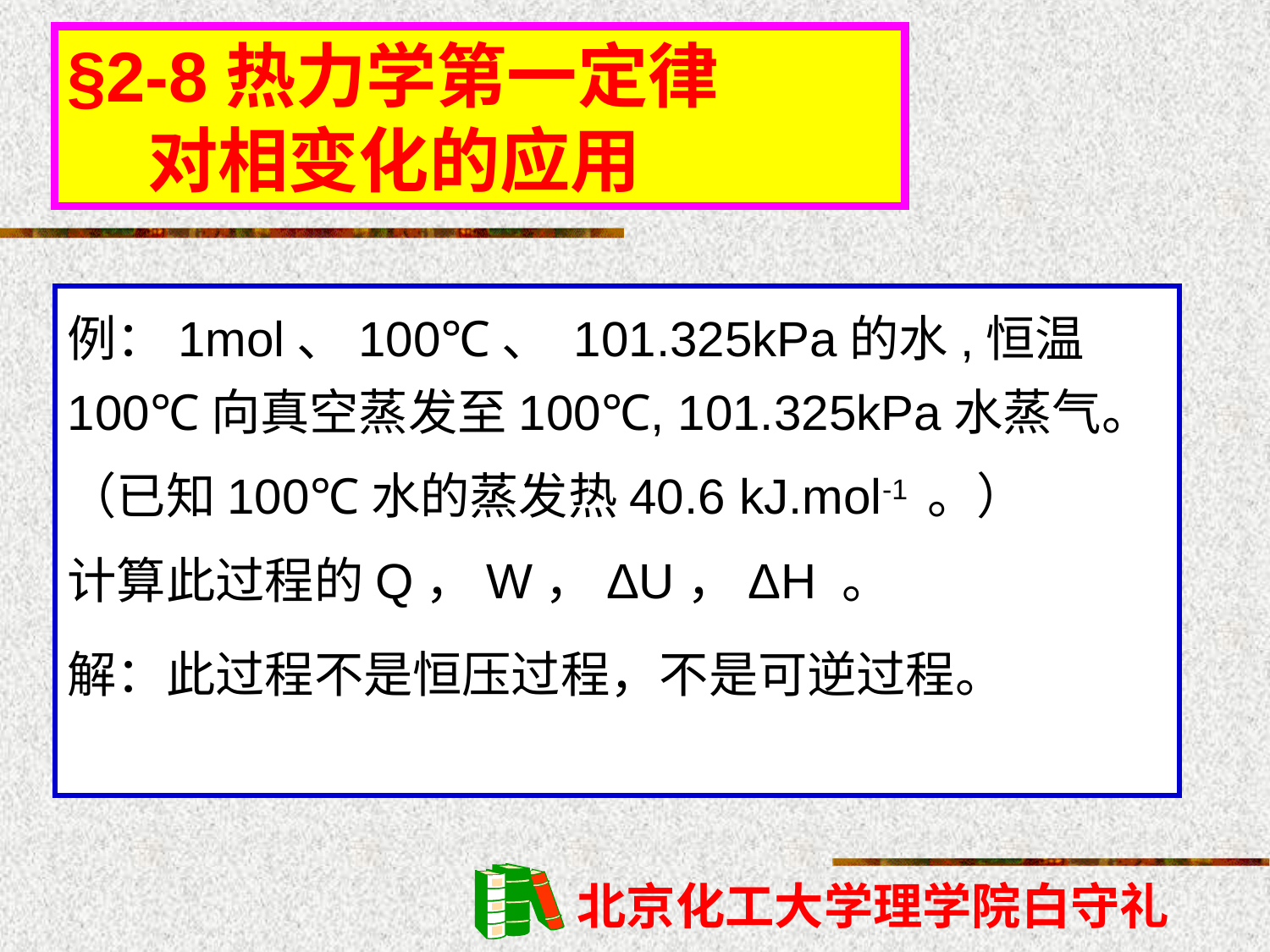

§2-8热力学第一定律
     对相变化的应用
例：1mol、100℃、 101.325kPa的水,恒温100℃向真空蒸发至100℃, 101.325kPa水蒸气。
（已知100℃水的蒸发热40.6 kJ.mol-1 。）
计算此过程的Q，W，ΔU，ΔH 。
解：此过程不是恒压过程，不是可逆过程。